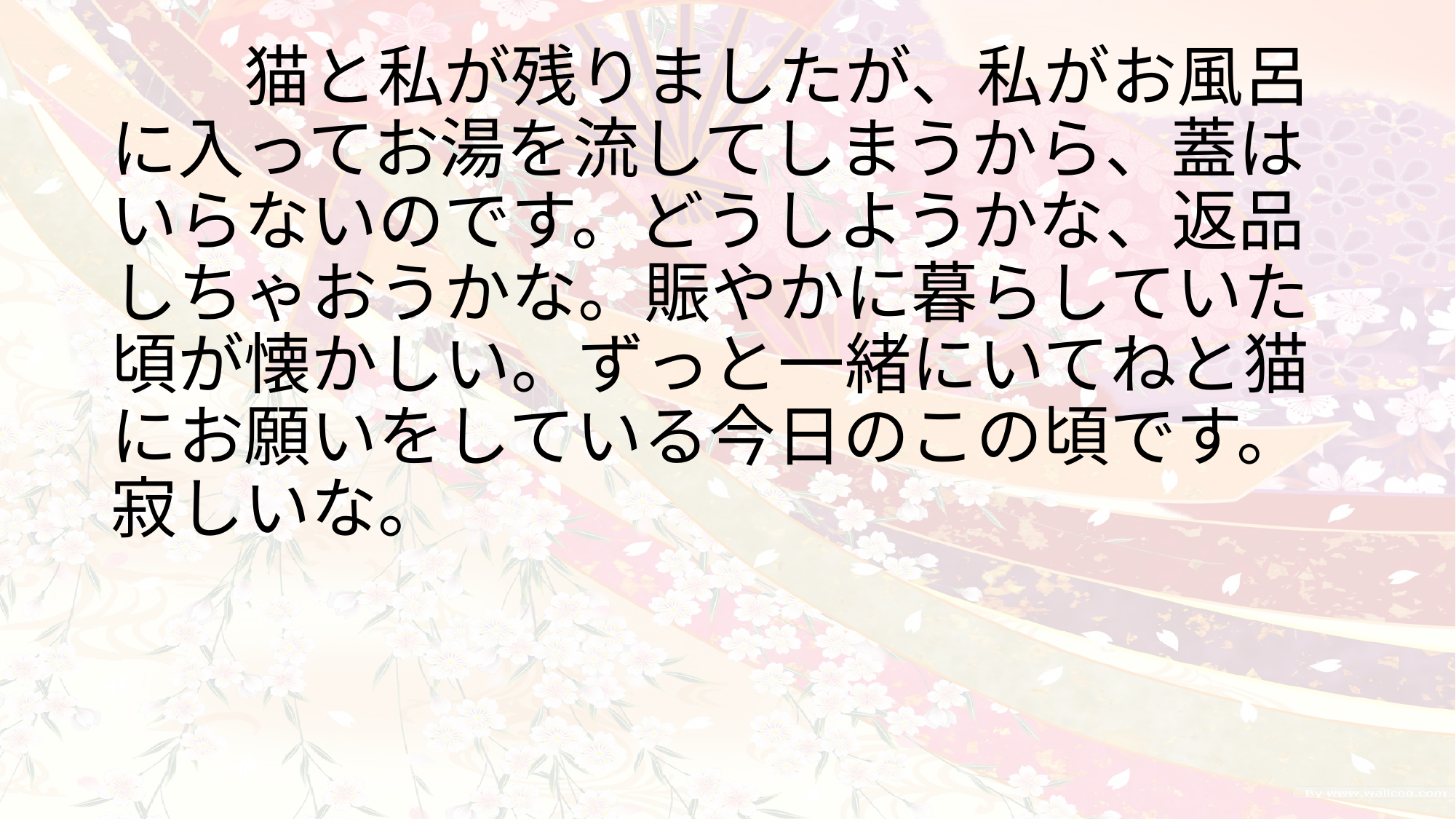

猫と私が残りましたが、私がお風呂に入ってお湯を流してしまうから、蓋はいらないのです。どうしようかな、返品しちゃおうかな。賑やかに暮らしていた頃が懐かしい。ずっと一緒にいてねと猫にお願いをしている今日のこの頃です。寂しいな。